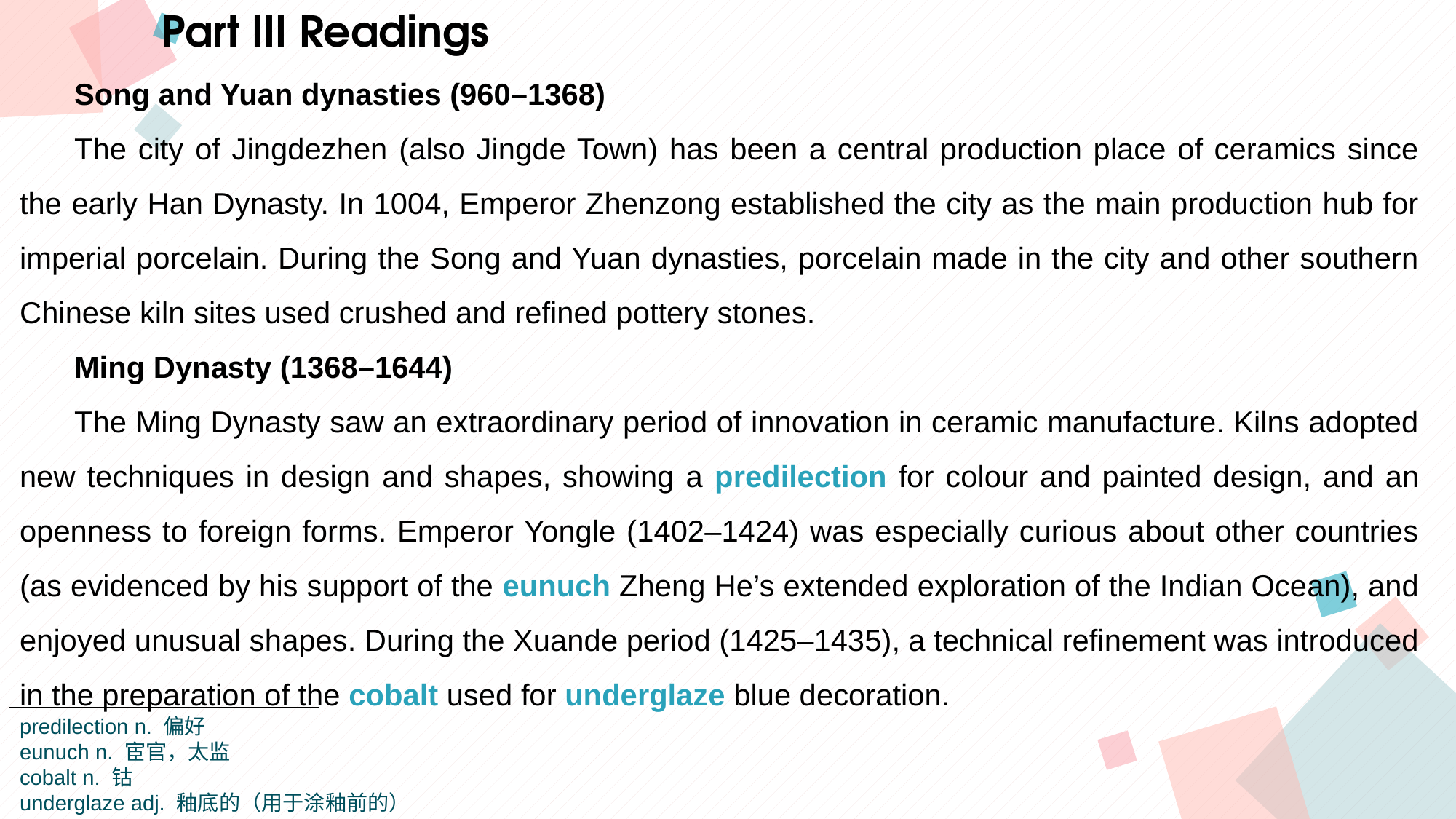

Part III Readings
Song and Yuan dynasties (960–1368)
The city of Jingdezhen (also Jingde Town) has been a central production place of ceramics since the early Han Dynasty. In 1004, Emperor Zhenzong established the city as the main production hub for imperial porcelain. During the Song and Yuan dynasties, porcelain made in the city and other southern Chinese kiln sites used crushed and refined pottery stones.
Ming Dynasty (1368–1644)
The Ming Dynasty saw an extraordinary period of innovation in ceramic manufacture. Kilns adopted new techniques in design and shapes, showing a predilection for colour and painted design, and an openness to foreign forms. Emperor Yongle (1402–1424) was especially curious about other countries (as evidenced by his support of the eunuch Zheng He’s extended exploration of the Indian Ocean), and enjoyed unusual shapes. During the Xuande period (1425–1435), a technical refinement was introduced in the preparation of the cobalt used for underglaze blue decoration.
点击此处添加标题
点击此处添加标题
标题数字等都可以通过点击和重新输入进行更改，顶部“开始”面板中可以对字体、字号、颜色等进行修改。建议正文8-14号字，1.3倍字间距。
标题数字等都可以通过点击和重新输入进行更改，顶部“开始”面板中可以对字体、字号、颜色等进行修改。建议正文8-14号字，1.3倍字间距。
标题数字等都可以通过点击和重新输入进行更改，顶部“开始”面板中可以对字体、字号、颜色等进行修改。建议正文8-14号字，1.3倍字间距。
点击此处添加标题
标题数字等都可以通过点击和重新输入进行更改，顶部“开始”面板中可以对字体、字号、颜色等进行修改。建议正文8-14号字，1.3倍字间距。
predilection n. 偏好
eunuch n. 宦官，太监
cobalt n. 钴
underglaze adj. 釉底的（用于涂釉前的）